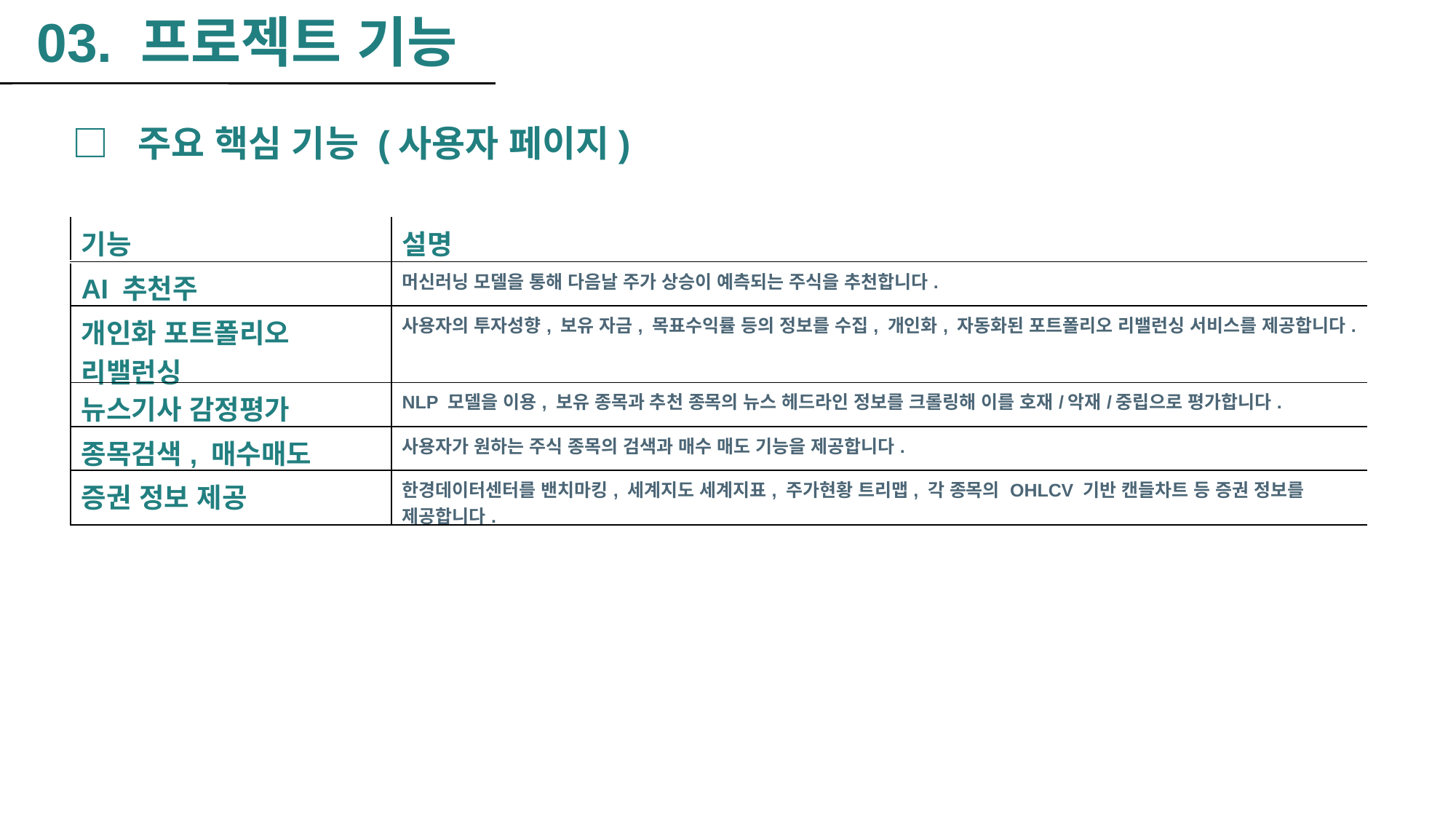

03. 프로젝트 기능

□  주요 핵심 기능 (사용자 페이지)

|  | 기능 | 설명 |
| --- | --- | --- |
|  | AI 추천주 | 머신러닝 모델을 통해 다음날 주가 상승이 예측되는 주식을 추천합니다. |
|  | 개인화 포트폴리오 리밸런싱 | 사용자의 투자성향, 보유 자금, 목표수익률 등의 정보를 수집, 개인화, 자동화된 포트폴리오 리밸런싱 서비스를 제공합니다. |
|  | 뉴스기사 감정평가 | NLP 모델을 이용, 보유 종목과 추천 종목의 뉴스 헤드라인 정보를 크롤링해 이를 호재/악재/중립으로 평가합니다. |
|  | 종목검색, 매수매도 | 사용자가 원하는 주식 종목의 검색과 매수 매도 기능을 제공합니다. |
|  | 증권 정보 제공 | 한경데이터센터를 밴치마킹, 세계지도 세계지표, 주가현황 트리맵, 각 종목의 OHLCV 기반 캔들차트 등 증권 정보를 제공합니다. |